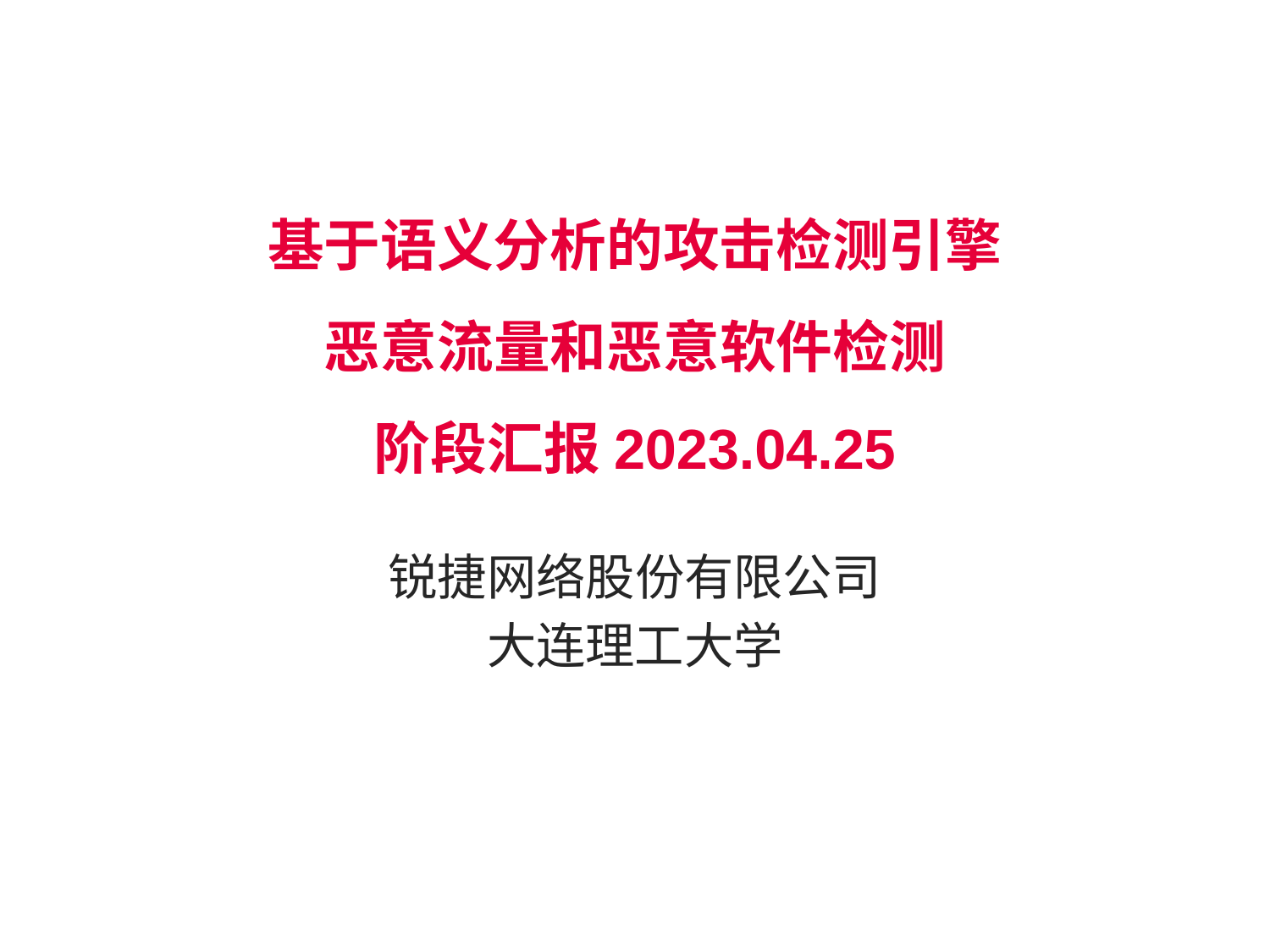

基于语义分析的攻击检测引擎
恶意流量和恶意软件检测
阶段汇报2023.04.25
锐捷网络股份有限公司
大连理工大学